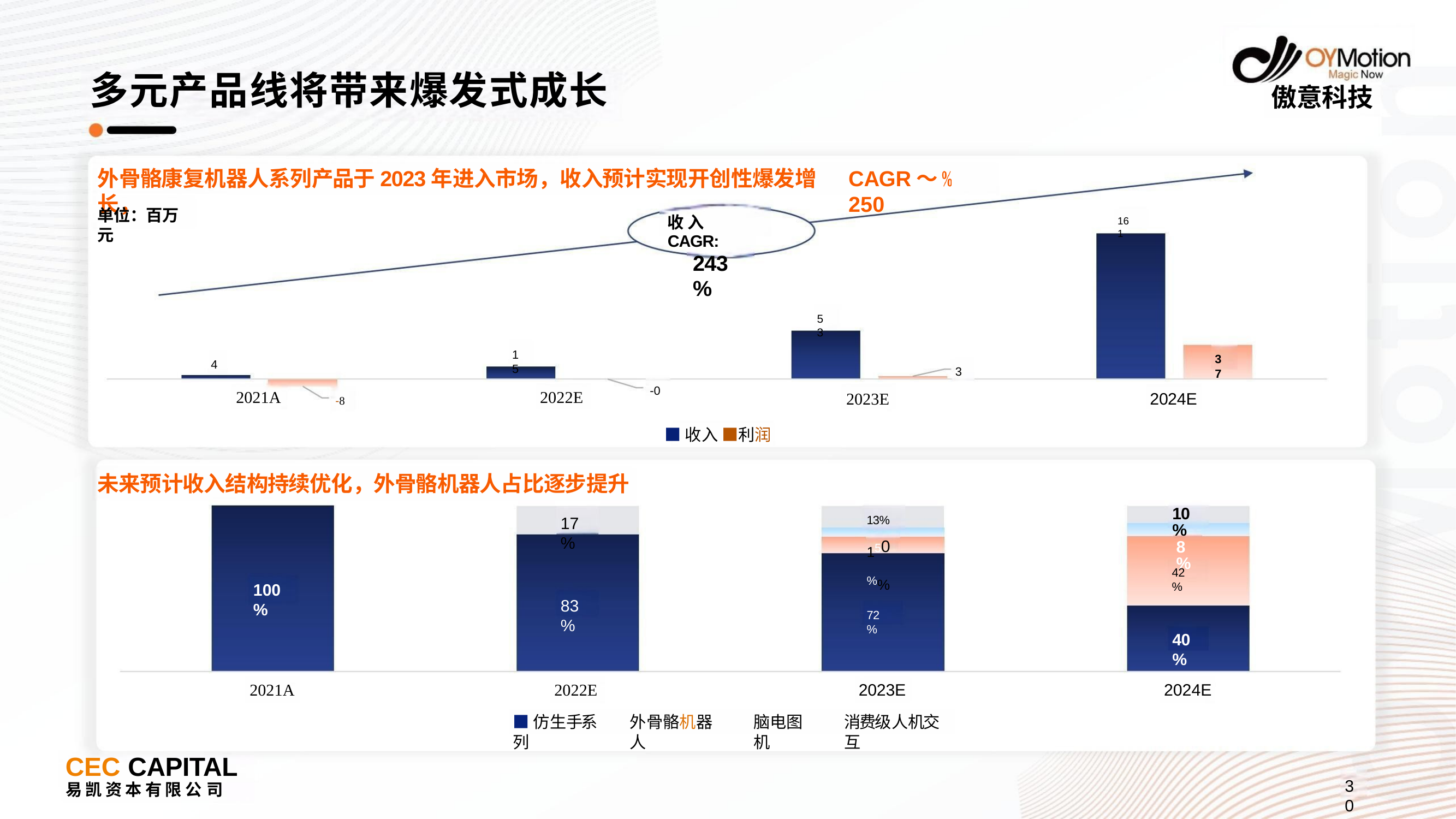

# 多元产品线将带来爆发式成长
傲意科技
外骨骼康复机器人系列产品于2023年进入市场，收入预计实现开创性爆发增长，
CAGR～250

单位：百万元
收 入CAGR:
243%
161
53
15
37
4
3
-0
2021A
2022E
2024E
2023E
-8
■收入 ■利润

未来预计收入结构持续优化，外骨骼机器人占比逐步提升
10%
8%
13%
150%%
17%
42%
100%
83%
72%
40%
2023E
消费级人机交互
2021A
2024E
2022E
■仿生手系列
外骨骼机器人
脑电图机
CEC CAPITAL
易 凯 资 本 有 限 公 司
30